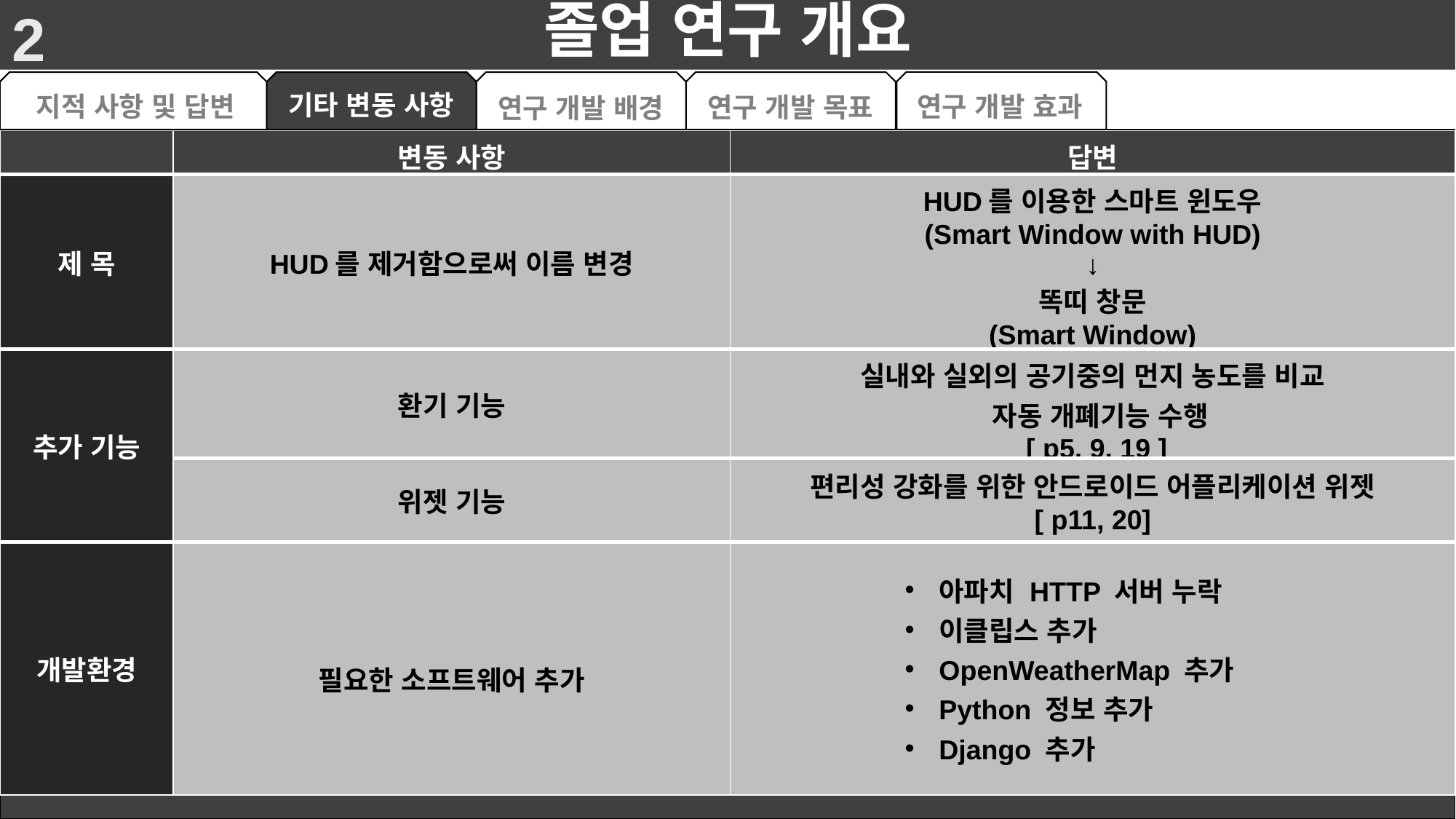

# 졸업 연구 개요
2

기타 변동 사항
지적 사항 및 답변
연구 개발 효과
연구 개발 목표
연구 개발 배경

|  | 변동 사항 | 답변 |
| --- | --- | --- |
| 제 목 | HUD를 제거함으로써 이름 변경 | HUD를 이용한 스마트 윈도우 (Smart Window with HUD) ↓ 똑띠 창문 (Smart Window) |
| 추가 기능 | 환기 기능 | 실내와 실외의 공기중의 먼지 농도를 비교 자동 개폐기능 수행 [ p5, 9, 19 ] |
|  | 위젯 기능 | 편리성 강화를 위한 안드로이드 어플리케이션 위젯 [ p11, 20] |
| 개발환경 | 필요한 소프트웨어 추가 | 아파치 HTTP 서버 누락 이클립스 추가 OpenWeatherMap 추가 Python 정보 추가 Django 추가 |